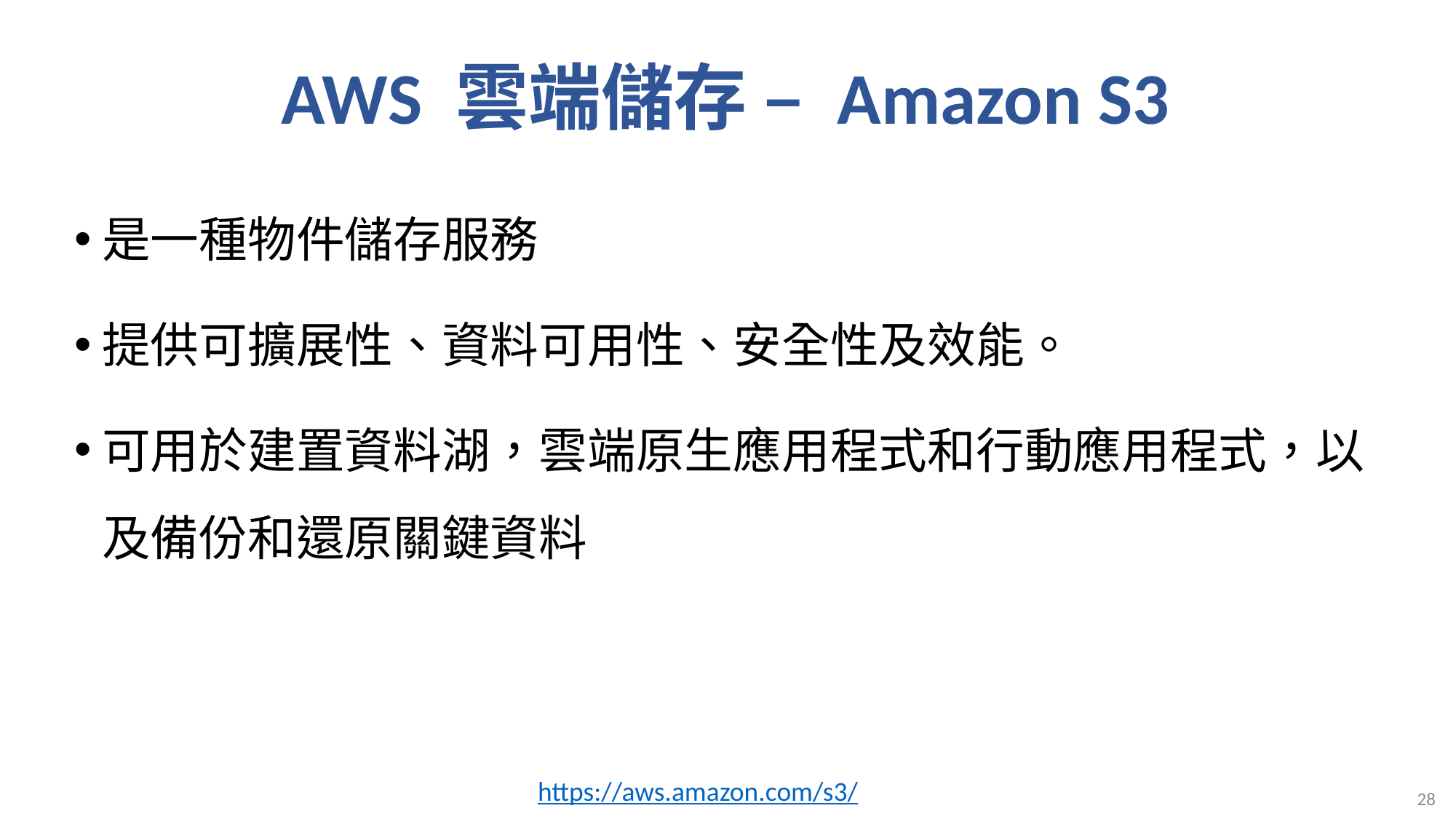

# AWS 雲端儲存 – Amazon S3
是一種物件儲存服務
提供可擴展性、資料可用性、安全性及效能。
可用於建置資料湖，雲端原生應用程式和行動應用程式，以及備份和還原關鍵資料

https://aws.amazon.com/s3/
28